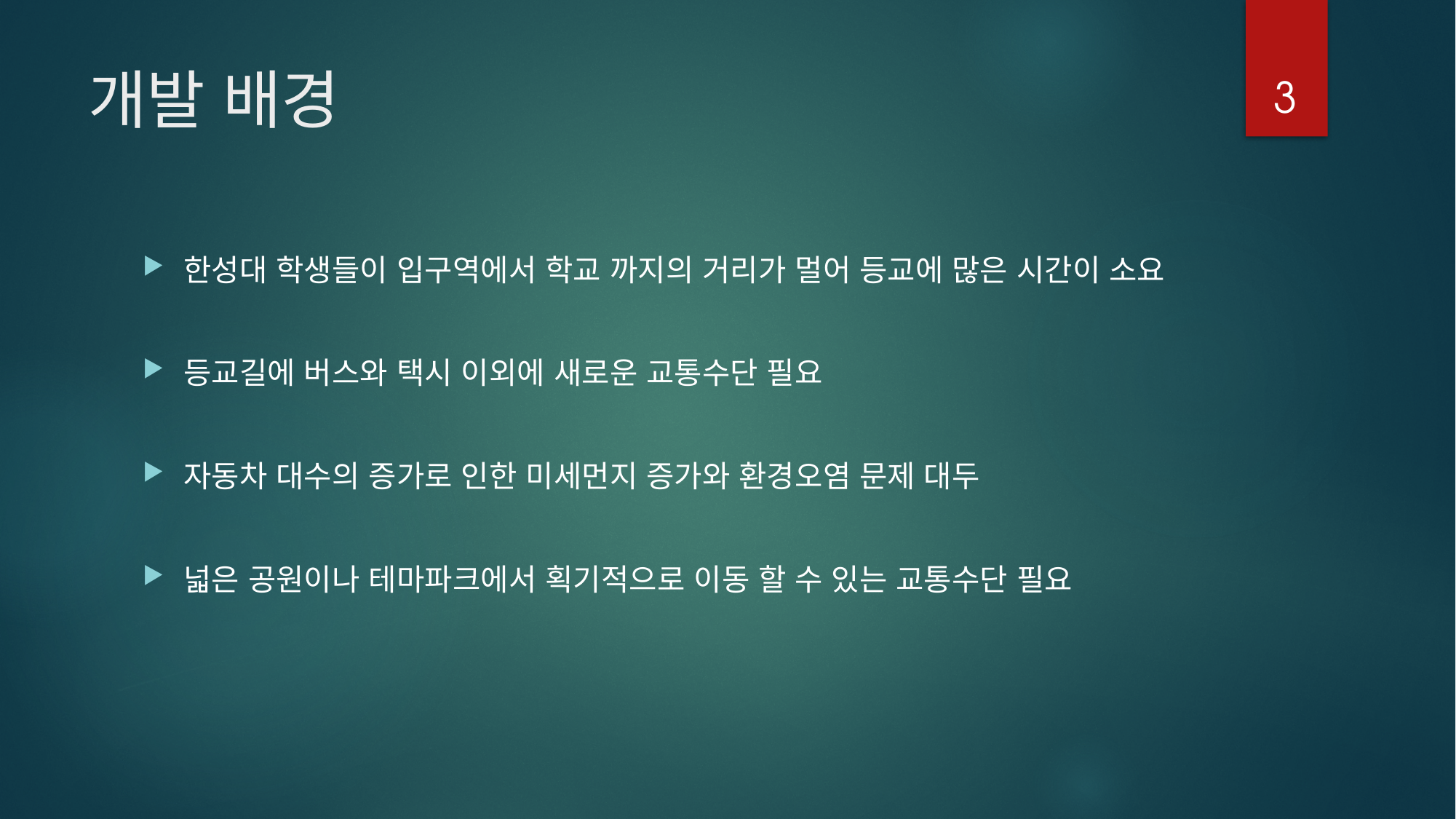

3
# 개발 배경
한성대 학생들이 입구역에서 학교 까지의 거리가 멀어 등교에 많은 시간이 소요

등교길에 버스와 택시 이외에 새로운 교통수단 필요

자동차 대수의 증가로 인한 미세먼지 증가와 환경오염 문제 대두

넓은 공원이나 테마파크에서 획기적으로 이동 할 수 있는 교통수단 필요